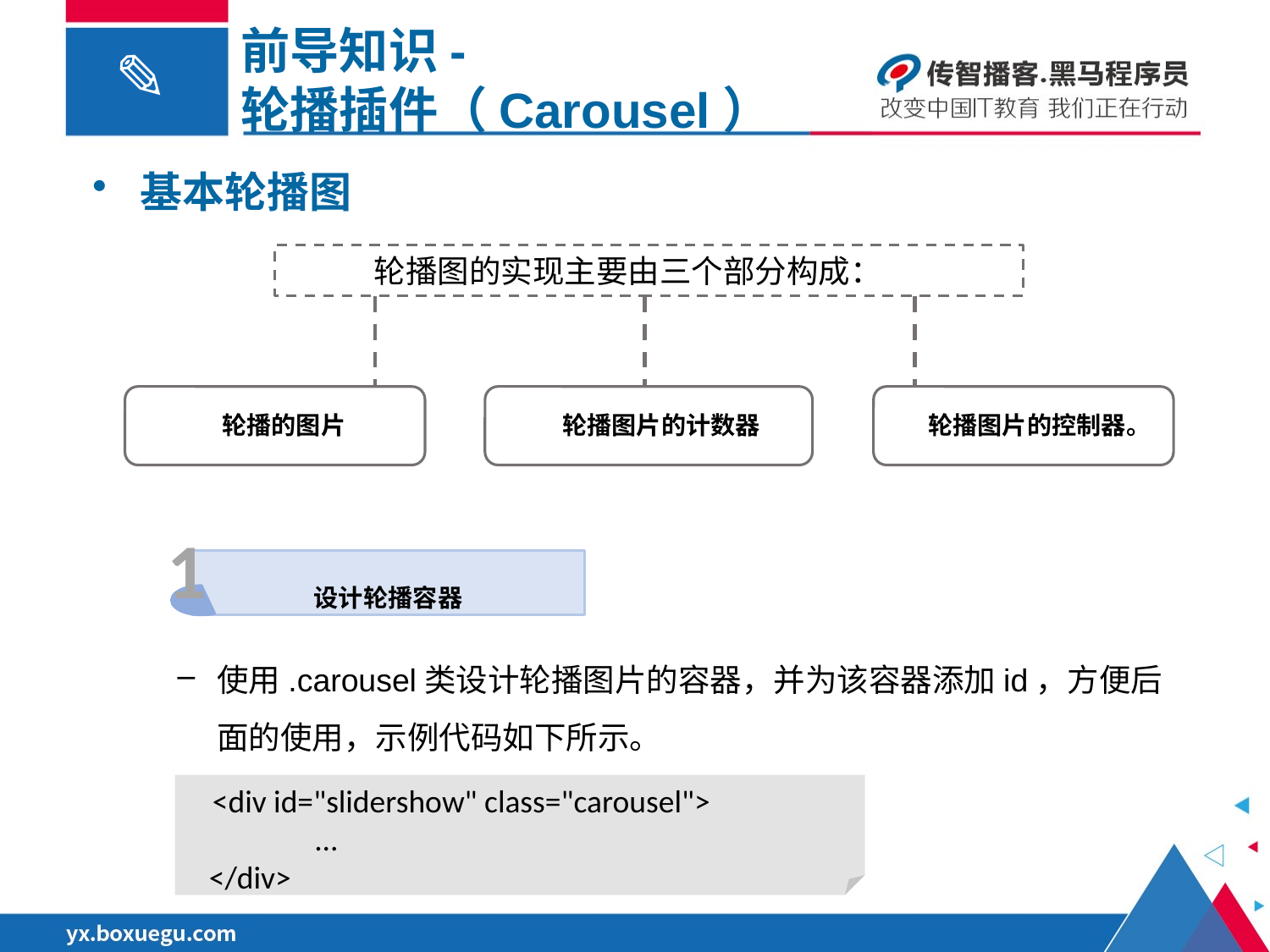

前导知识-
轮播插件（Carousel）
基本轮播图
           轮播图的实现主要由三个部分构成：

轮播的图片
轮播图片的计数器
轮播图片的控制器。
1

设计轮播容器

使用.carousel类设计轮播图片的容器，并为该容器添加id，方便后面的使用，示例代码如下所示。
<div id="slidershow" class="carousel">
	...
   </div>